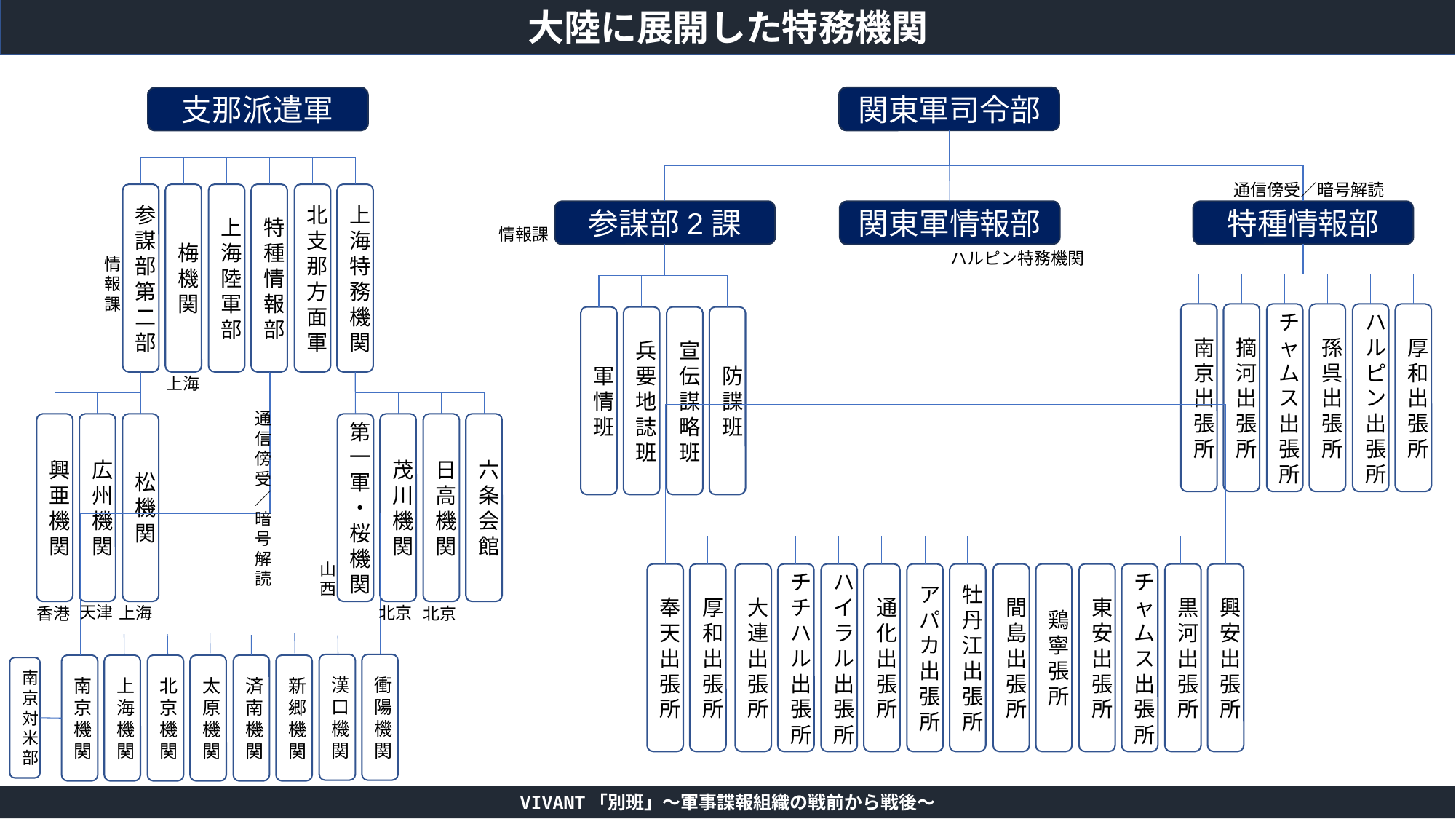

大陸に展開した特務機関
関東軍司令部
支那派遣軍
通信傍受／暗号解読
参謀部第二部
上海陸軍部
北支那方面軍
梅機関
特種情報部
上海特務機関
参謀部2課
関東軍情報部
特種情報部
情報課
ハルピン特務機関
情報課
南京出張所
チャムス出張所
ハルピン出張所
摘河出張所
孫呉出張所
厚和出張所
軍情班
宣伝謀略班
兵要地誌班
防諜班
上海
通信傍受／暗号解読
興亜機関
松機関
第一軍・桜機関
日高機関
広州機関
茂川機関
六条会館
山西
奉天出張所
厚和出張所
間島出張所
東安出張所
黒河出張所
大連出張所
ハイラル出張所
アパカ出張所
鶏寧張所
チャムス出張所
興安出張所
チチハル出張所
通化出張所
牡丹江出張所
天津
上海
北京
香港
北京
漢口機関
衝陽機関
南京機関
北京機関
済南機関
上海機関
太原機関
新郷機関
南京対米部
VIVANT「別班」～軍事諜報組織の戦前から戦後～